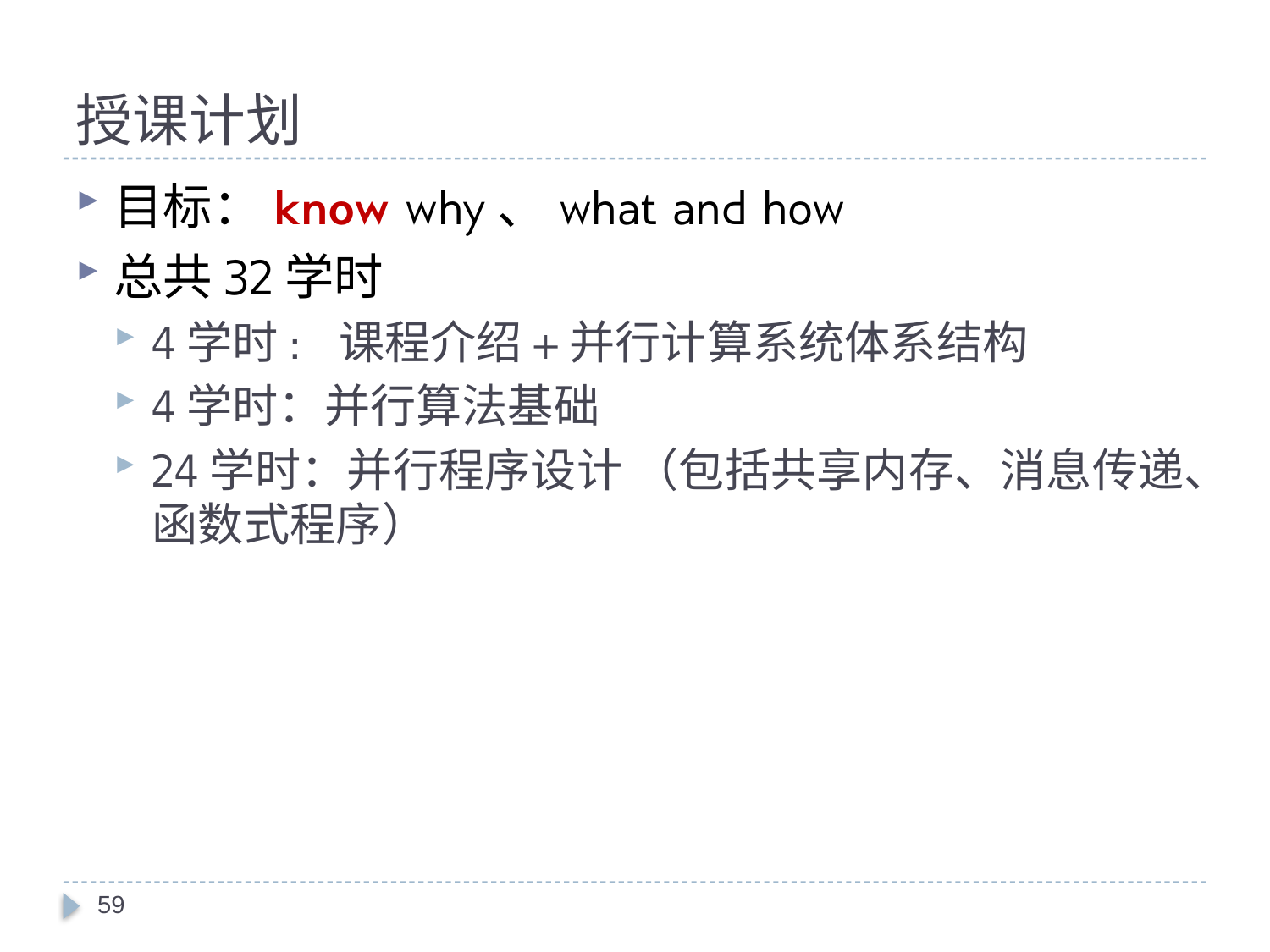

# 授课计划
目标：know why、what and how
总共32学时
4学时:  课程介绍+并行计算系统体系结构
4学时：并行算法基础
24学时：并行程序设计 （包括共享内存、消息传递、函数式程序）
59